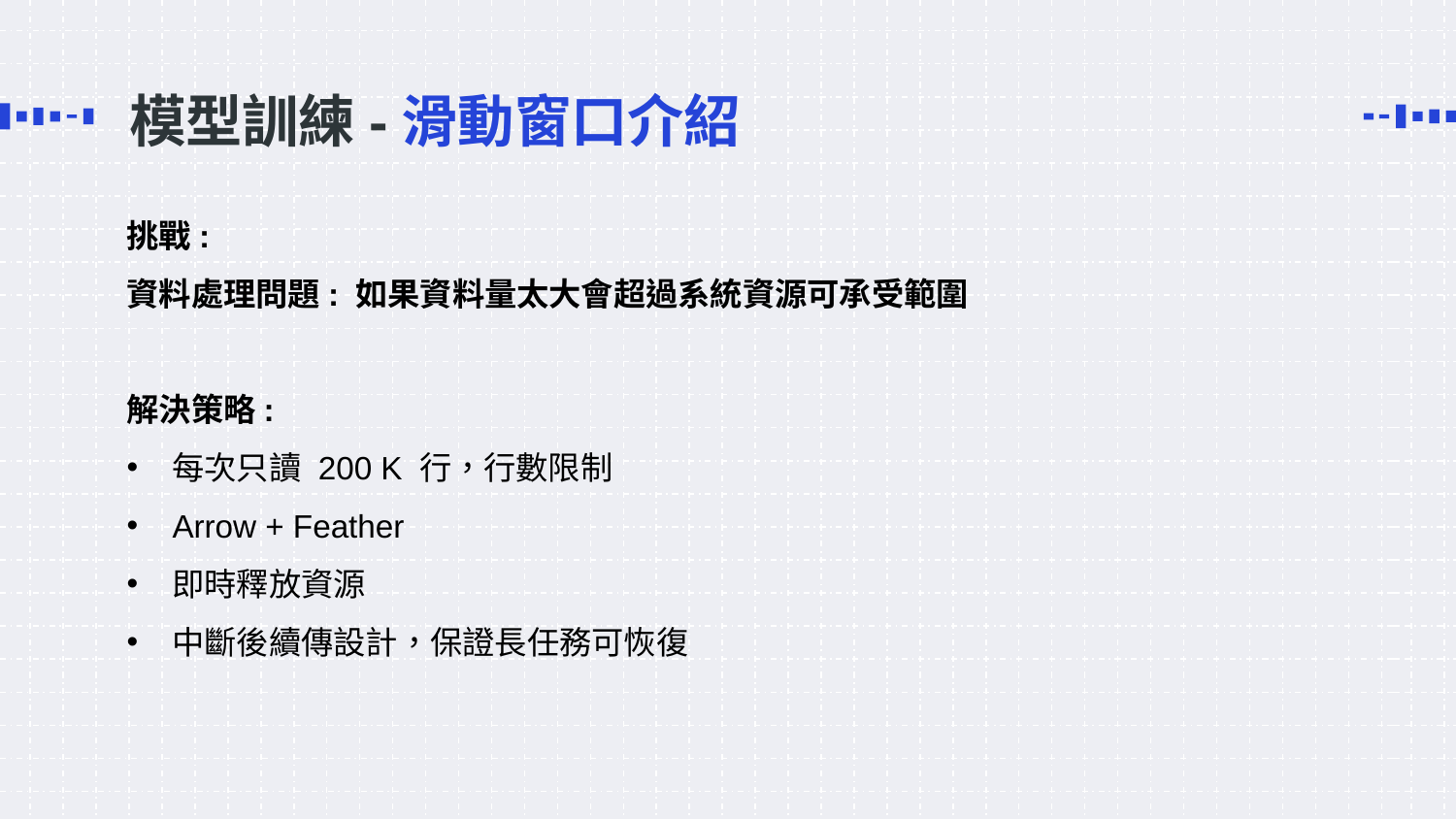

# 模型訓練-滑動窗口介紹
挑戰:
資料處理問題: 如果資料量太大會超過系統資源可承受範圍
解決策略:
每次只讀 200 K 行，行數限制
Arrow + Feather
即時釋放資源
中斷後續傳設計，保證長任務可恢復